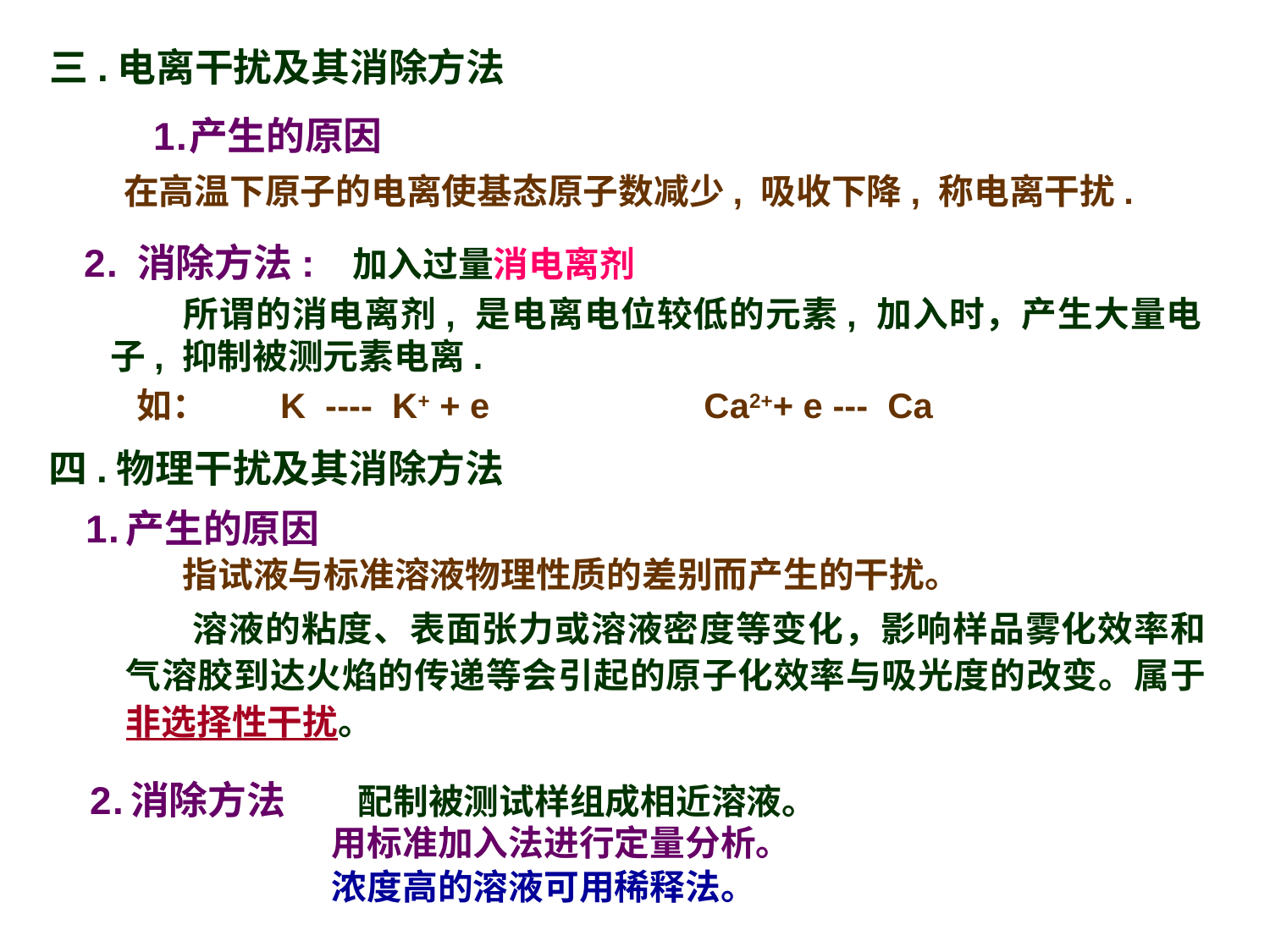

三.电离干扰及其消除方法
产生的原因
在高温下原子的电离使基态原子数减少, 吸收下降, 称电离干扰.
 消除方法:   加入过量消电离剂
          所谓的消电离剂, 是电离电位较低的元素, 加入时，产生大量电子, 抑制被测元素电离.
如：        K  ----  K+ + e                      Ca2++ e ---  Ca
四.物理干扰及其消除方法
产生的原因
           指试液与标准溶液物理性质的差别而产生的干扰。
           溶液的粘度、表面张力或溶液密度等变化，影响样品雾化效率和气溶胶到达火焰的传递等会引起的原子化效率与吸光度的改变。属于非选择性干扰。
消除方法         配制被测试样组成相近溶液。
                             用标准加入法进行定量分析。
                             浓度高的溶液可用稀释法。